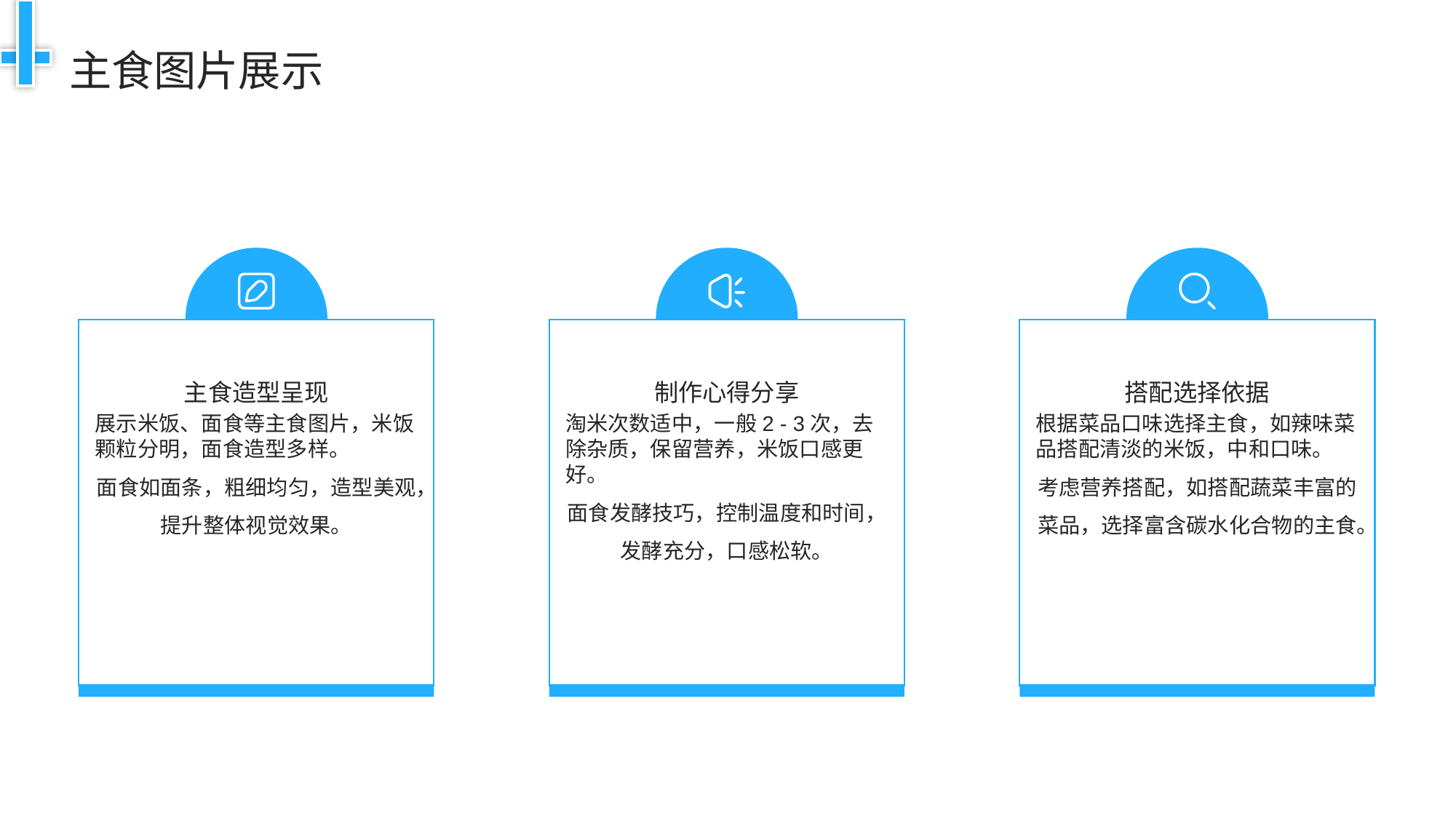

主食图片展示

制作心得分享
搭配选择依据
主食造型呈现
展示米饭、面食等主食图片，米饭颗粒分明，面食造型多样。
面食如面条，粗细均匀，造型美观，提升整体视觉效果。
淘米次数适中，一般2 - 3次，去除杂质，保留营养，米饭口感更好。
面食发酵技巧，控制温度和时间，发酵充分，口感松软。
根据菜品口味选择主食，如辣味菜品搭配清淡的米饭，中和口味。
考虑营养搭配，如搭配蔬菜丰富的菜品，选择富含碳水化合物的主食。